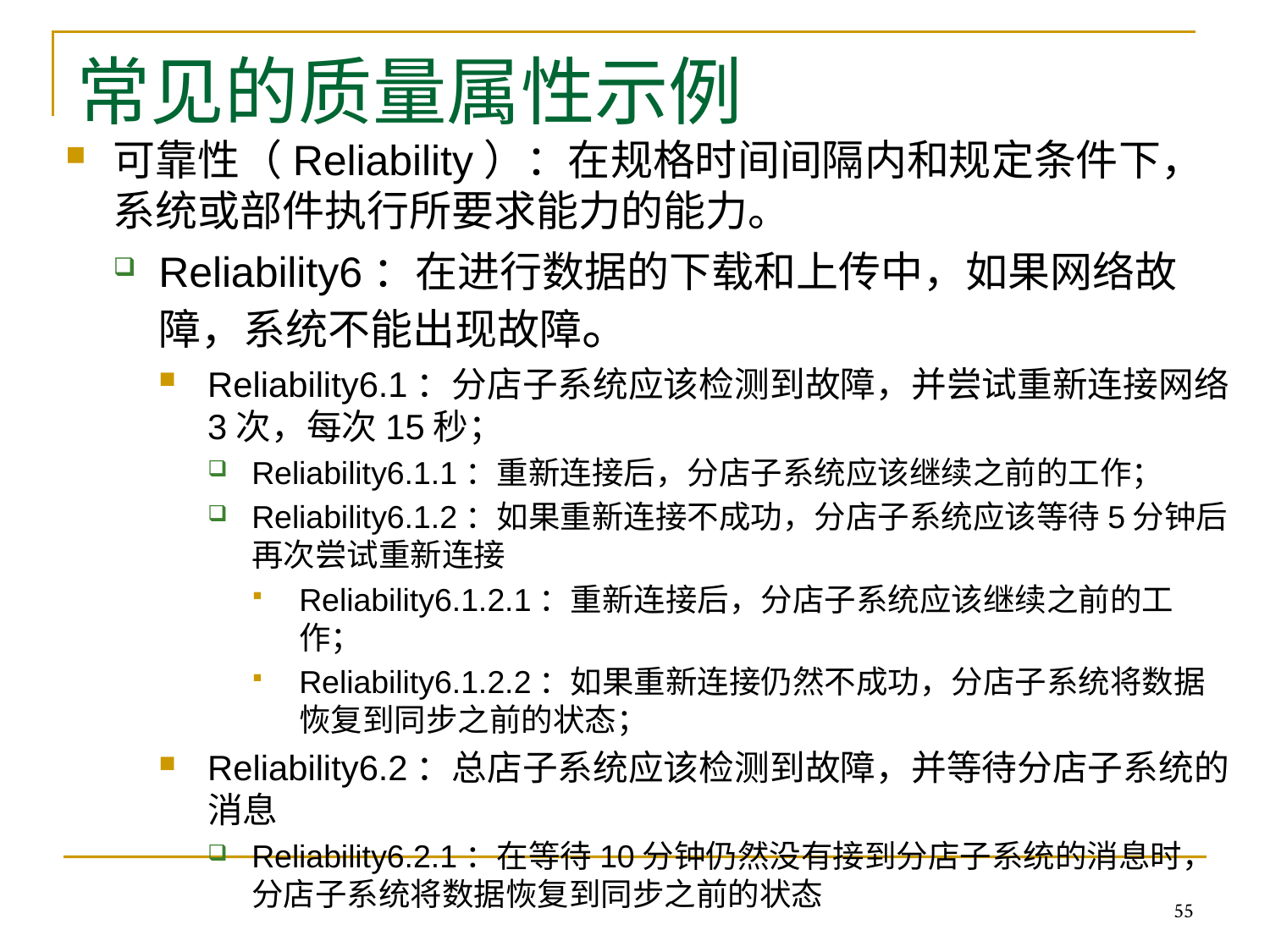

# 常见的质量属性示例
可靠性（Reliability）：在规格时间间隔内和规定条件下，系统或部件执行所要求能力的能力。
Reliability6：在进行数据的下载和上传中，如果网络故障，系统不能出现故障。
Reliability6.1：分店子系统应该检测到故障，并尝试重新连接网络3次，每次15秒；
Reliability6.1.1：重新连接后，分店子系统应该继续之前的工作；
Reliability6.1.2：如果重新连接不成功，分店子系统应该等待5分钟后再次尝试重新连接
Reliability6.1.2.1：重新连接后，分店子系统应该继续之前的工作；
Reliability6.1.2.2：如果重新连接仍然不成功，分店子系统将数据恢复到同步之前的状态；
Reliability6.2：总店子系统应该检测到故障，并等待分店子系统的消息
Reliability6.2.1：在等待10分钟仍然没有接到分店子系统的消息时，分店子系统将数据恢复到同步之前的状态
55